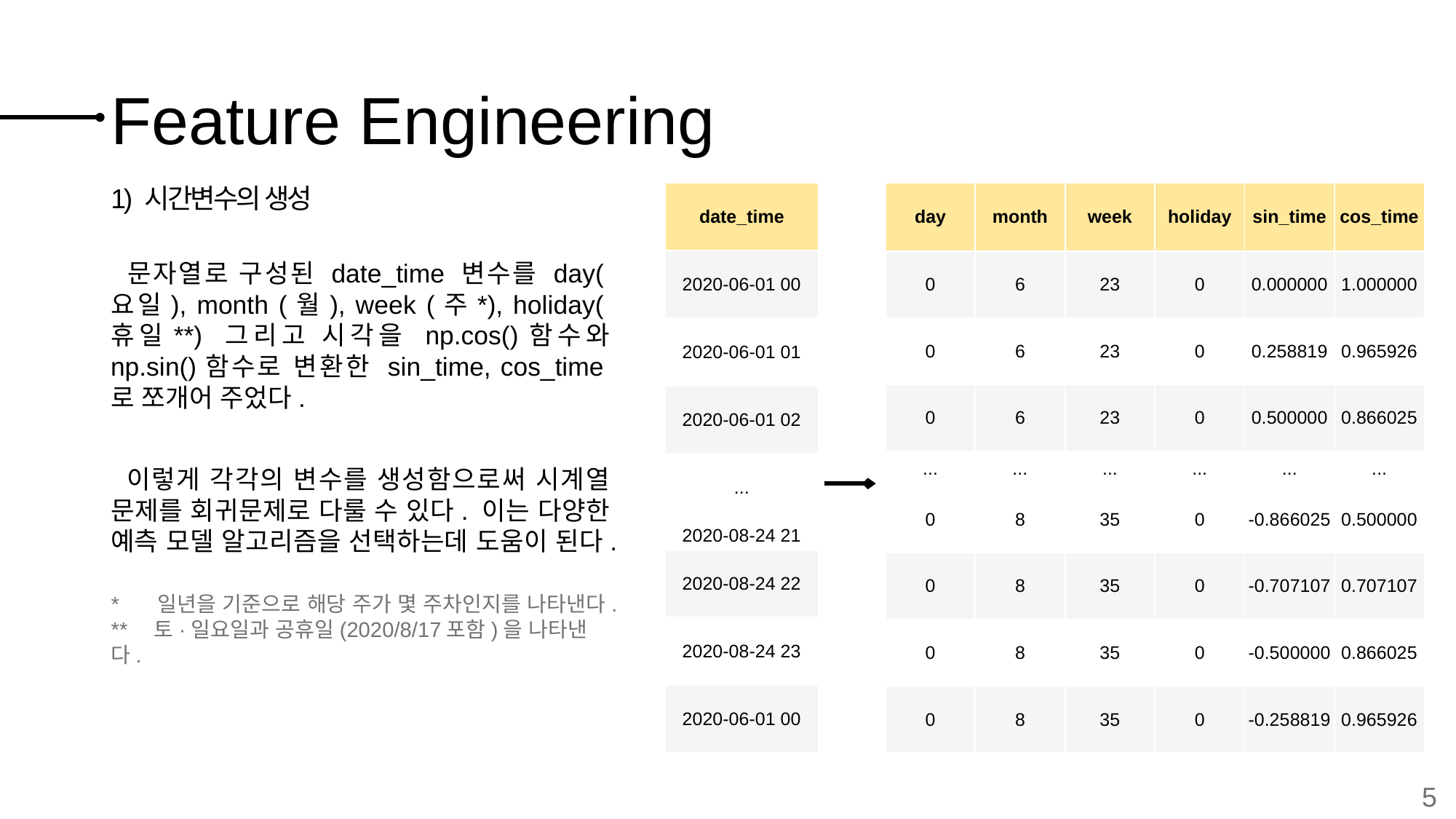

# Feature Engineering
1) 시간변수의 생성
| day | month | week | holiday | sin\_time | cos\_time |
| --- | --- | --- | --- | --- | --- |
| 0 | 6 | 23 | 0 | 0.000000 | 1.000000 |
| 0 | 6 | 23 | 0 | 0.258819 | 0.965926 |
| 0 | 6 | 23 | 0 | 0.500000 | 0.866025 |
| ... | ... | ... | ... | ... | ... |
| 0 | 8 | 35 | 0 | -0.866025 | 0.500000 |
| 0 | 8 | 35 | 0 | -0.707107 | 0.707107 |
| 0 | 8 | 35 | 0 | -0.500000 | 0.866025 |
| 0 | 8 | 35 | 0 | -0.258819 | 0.965926 |
| date\_time |
| --- |
| 2020-06-01 00 |
| 2020-06-01 01 |
| 2020-06-01 02 |
| ... |
| 2020-08-24 21 |
| 2020-08-24 22 |
| 2020-08-24 23 |
| 2020-06-01 00 |
 문자열로 구성된 date_time 변수를 day(요일), month (월), week (주*), holiday(휴일**) 그리고 시각을 np.cos()함수와 np.sin()함수로 변환한 sin_time, cos_time로 쪼개어 주었다.

 이렇게 각각의 변수를 생성함으로써 시계열 문제를 회귀문제로 다룰 수 있다. 이는 다양한 예측 모델 알고리즘을 선택하는데 도움이 된다.

*　  일년을 기준으로 해당 주가 몇 주차인지를 나타낸다.
**　토·일요일과 공휴일(2020/8/17포함)을 나타낸다.
5